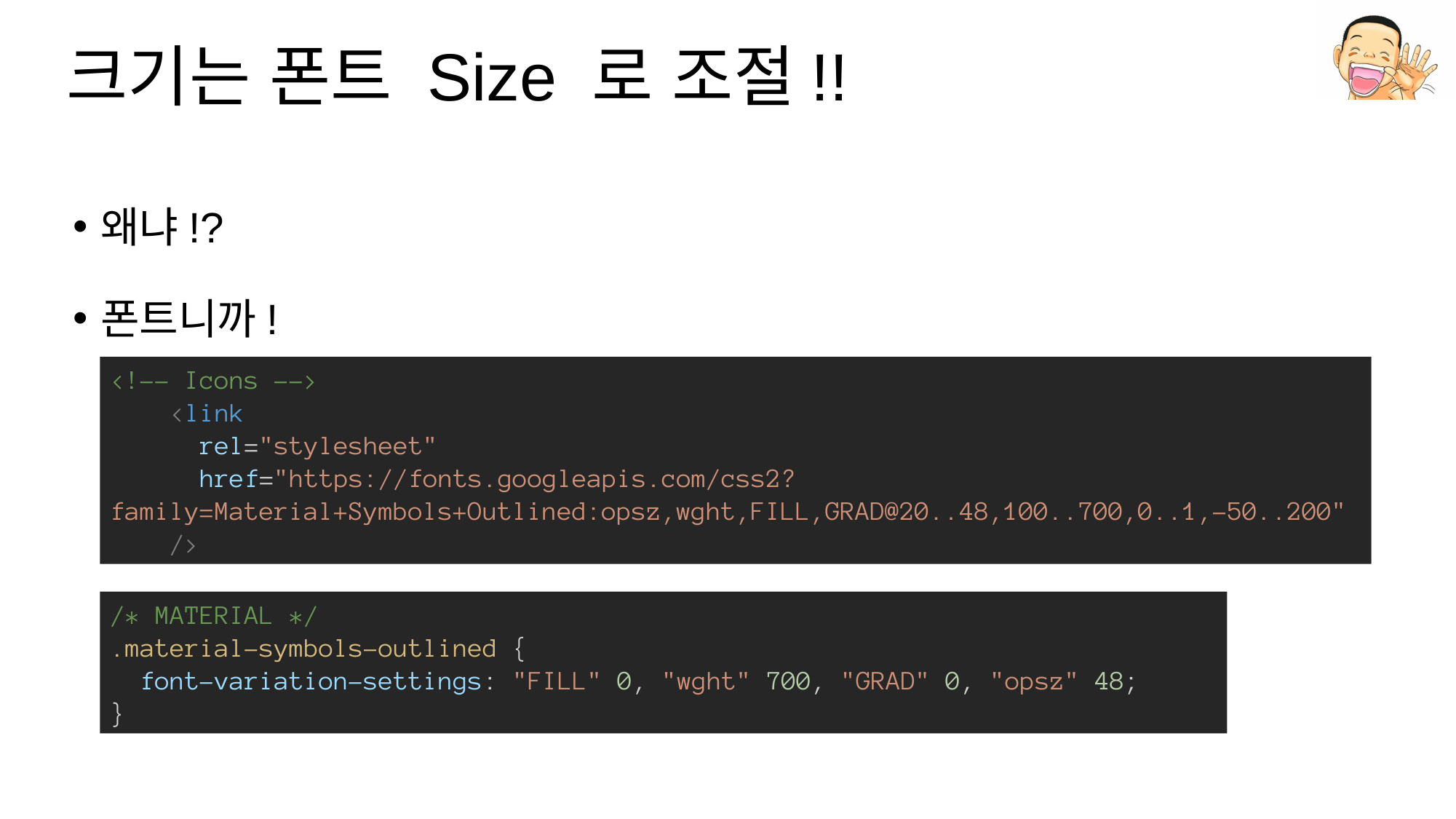

# 크기는 폰트 Size 로 조절!!
왜냐!?
폰트니까!
<!-- Icons -->
    <link
      rel="stylesheet"
      href="https://fonts.googleapis.com/css2?family=Material+Symbols+Outlined:opsz,wght,FILL,GRAD@20..48,100..700,0..1,-50..200"
    />
/* MATERIAL */
.material-symbols-outlined {
  font-variation-settings: "FILL" 0, "wght" 700, "GRAD" 0, "opsz" 48;
}